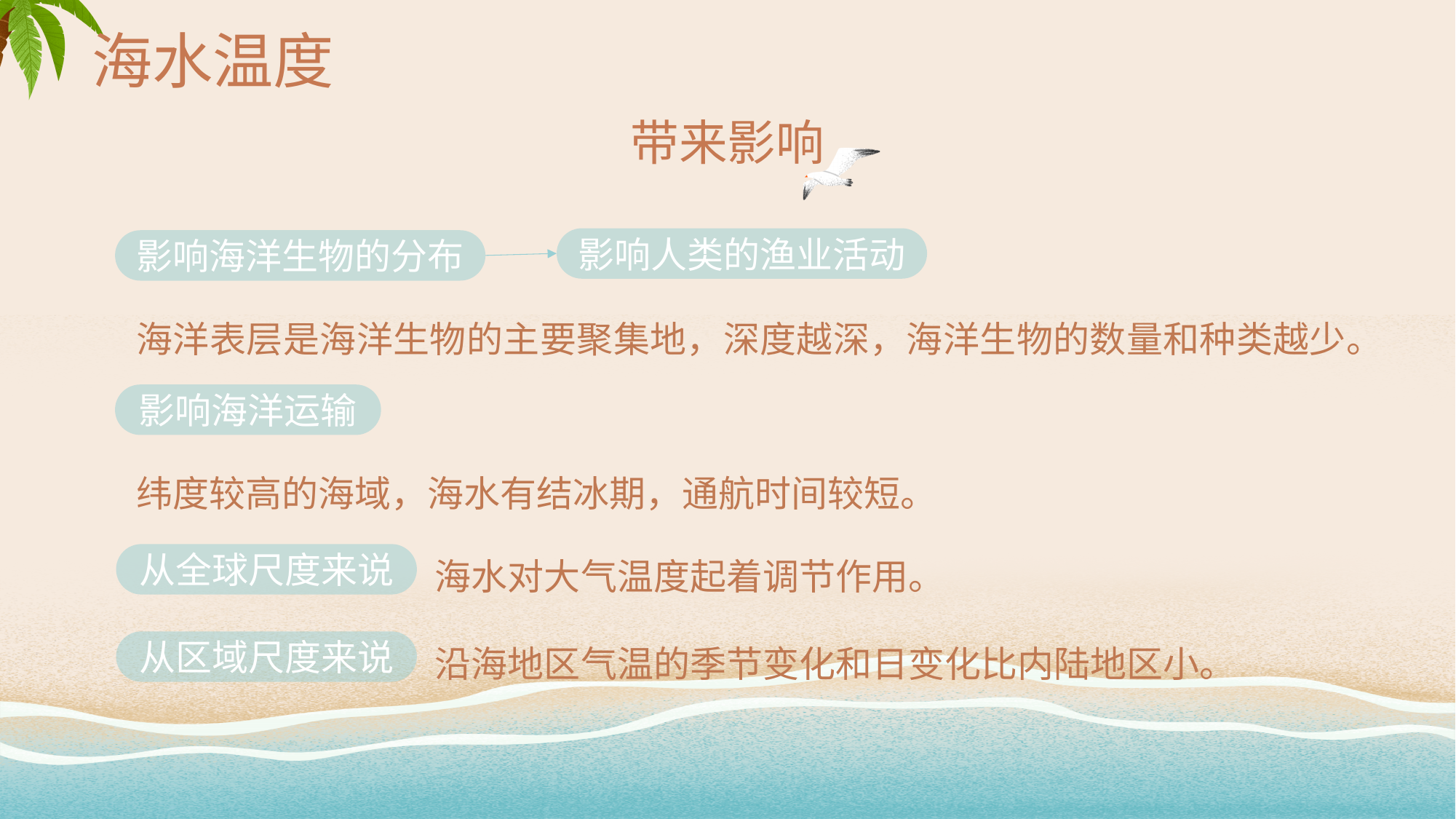

# 海水温度
带来影响
影响人类的渔业活动
影响海洋生物的分布
海洋表层是海洋生物的主要聚集地，深度越深，海洋生物的数量和种类越少。
影响海洋运输
纬度较高的海域，海水有结冰期，通航时间较短。
海水对大气温度起着调节作用。
从全球尺度来说
沿海地区气温的季节变化和日变化比内陆地区小。
从区域尺度来说